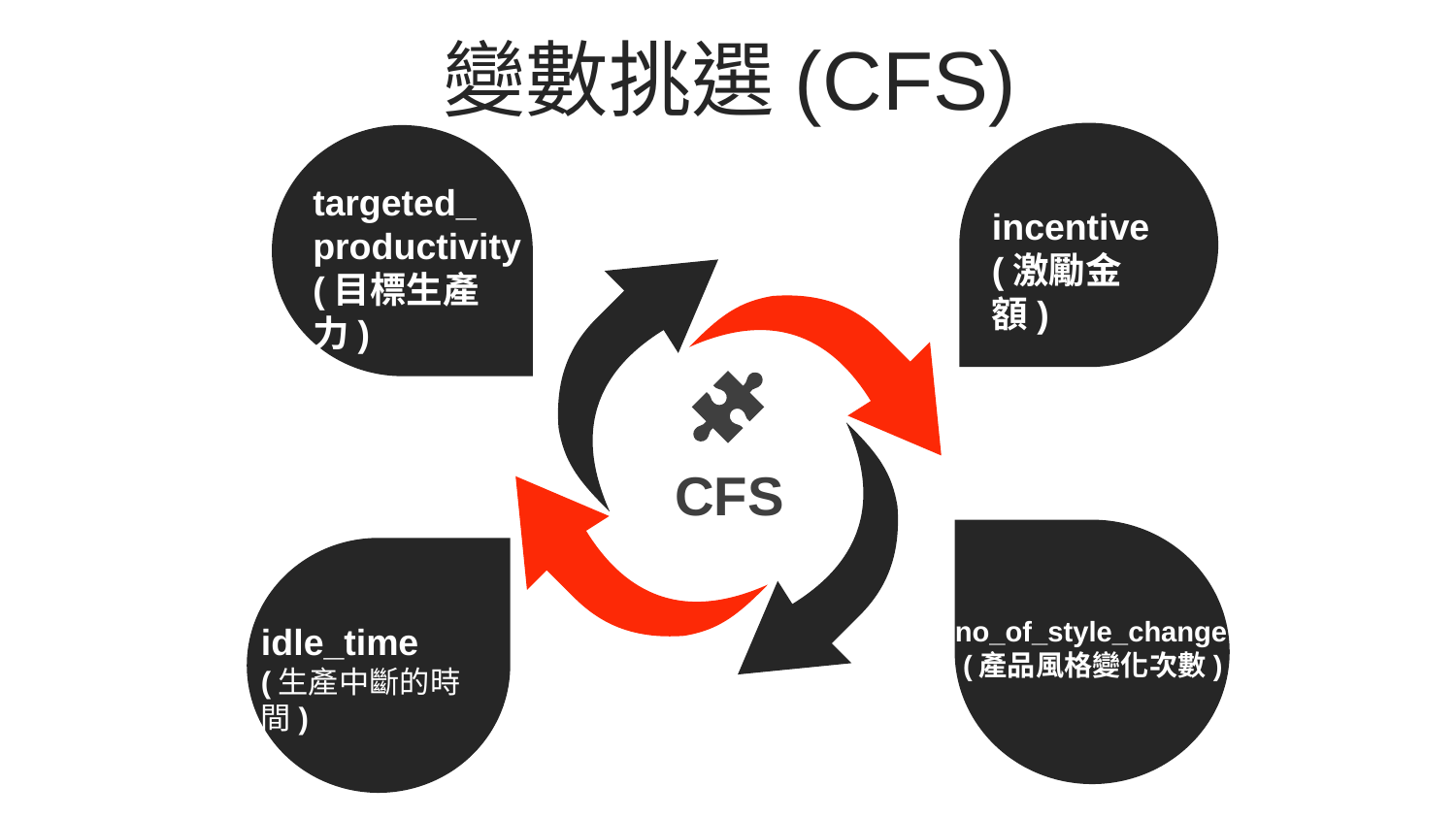

變數挑選(CFS)

targeted_
productivity
(目標生產力)
incentive
(激勵金額)

CFS

no_of_style_change
 (產品風格變化次數)
idle_time
(生產中斷的時間)